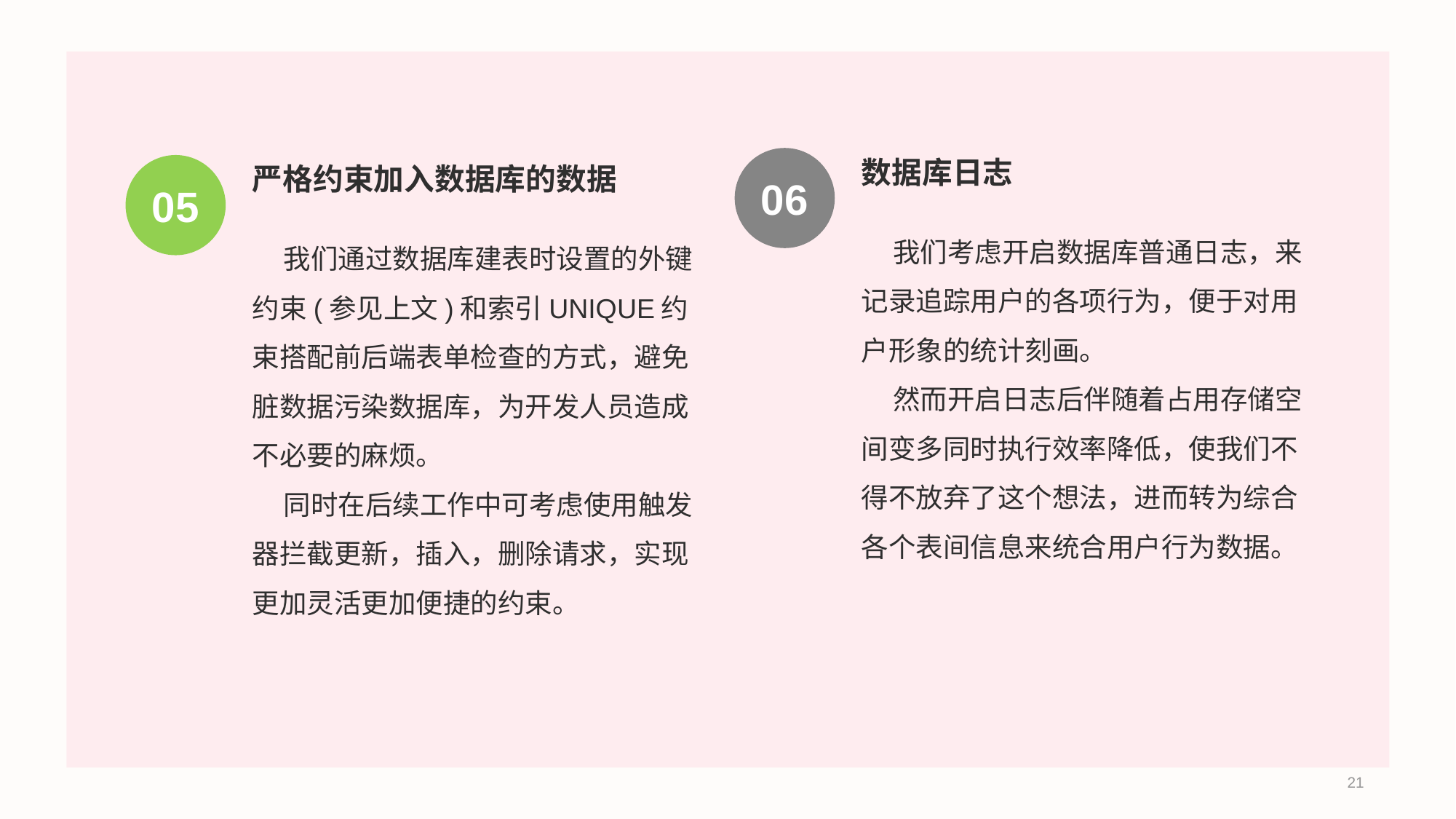

数据库日志
    我们考虑开启数据库普通日志，来记录追踪用户的各项行为，便于对用户形象的统计刻画。
    然而开启日志后伴随着占用存储空间变多同时执行效率降低，使我们不得不放弃了这个想法，进而转为综合各个表间信息来统合用户行为数据。
06
严格约束加入数据库的数据
    我们通过数据库建表时设置的外键约束(参见上文)和索引UNIQUE约束搭配前后端表单检查的方式，避免脏数据污染数据库，为开发人员造成不必要的麻烦。
    同时在后续工作中可考虑使用触发器拦截更新，插入，删除请求，实现更加灵活更加便捷的约束。
05
21